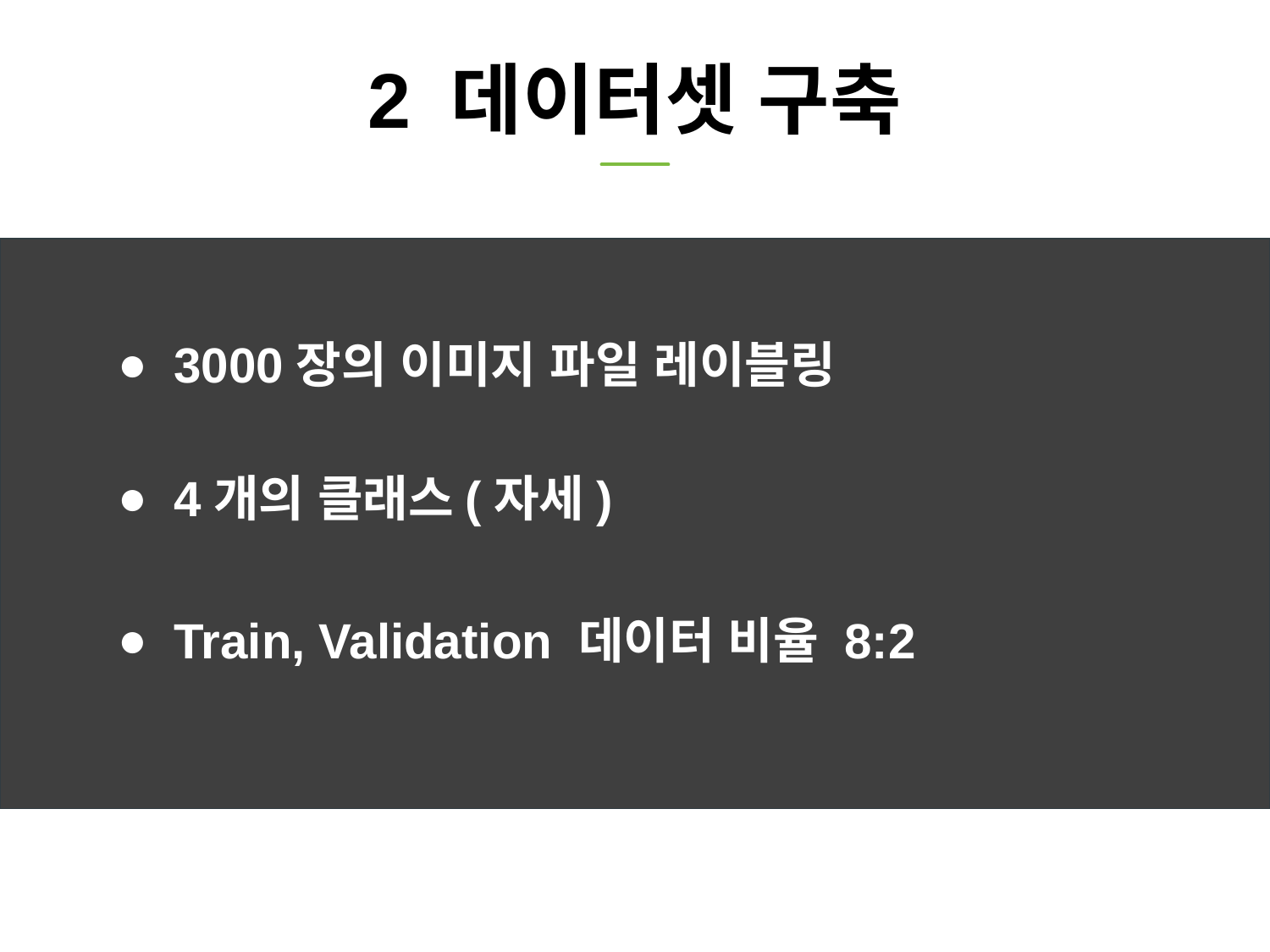

# 2 데이터셋 구축

3000장의 이미지 파일 레이블링

4개의 클래스(자세)

Train, Validation 데이터 비율 8:2